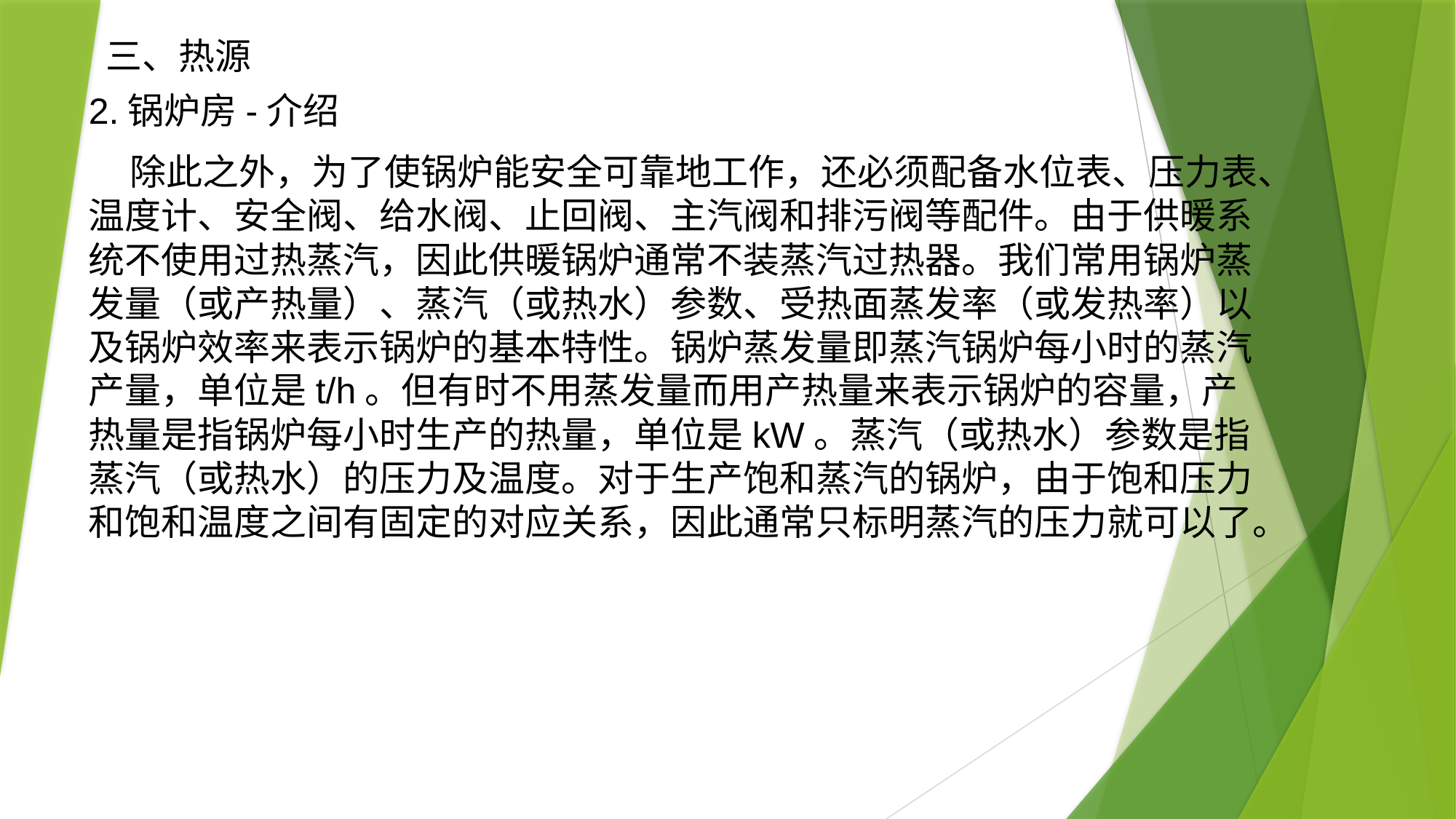

# 三、热源
2.锅炉房-介绍
    除此之外，为了使锅炉能安全可靠地工作，还必须配备水位表、压力表、温度计、安全阀、给水阀、止回阀、主汽阀和排污阀等配件。由于供暖系统不使用过热蒸汽，因此供暖锅炉通常不装蒸汽过热器。我们常用锅炉蒸发量（或产热量）、蒸汽（或热水）参数、受热面蒸发率（或发热率）以及锅炉效率来表示锅炉的基本特性。锅炉蒸发量即蒸汽锅炉每小时的蒸汽产量，单位是t/h。但有时不用蒸发量而用产热量来表示锅炉的容量，产热量是指锅炉每小时生产的热量，单位是kW。蒸汽（或热水）参数是指蒸汽（或热水）的压力及温度。对于生产饱和蒸汽的锅炉，由于饱和压力和饱和温度之间有固定的对应关系，因此通常只标明蒸汽的压力就可以了。